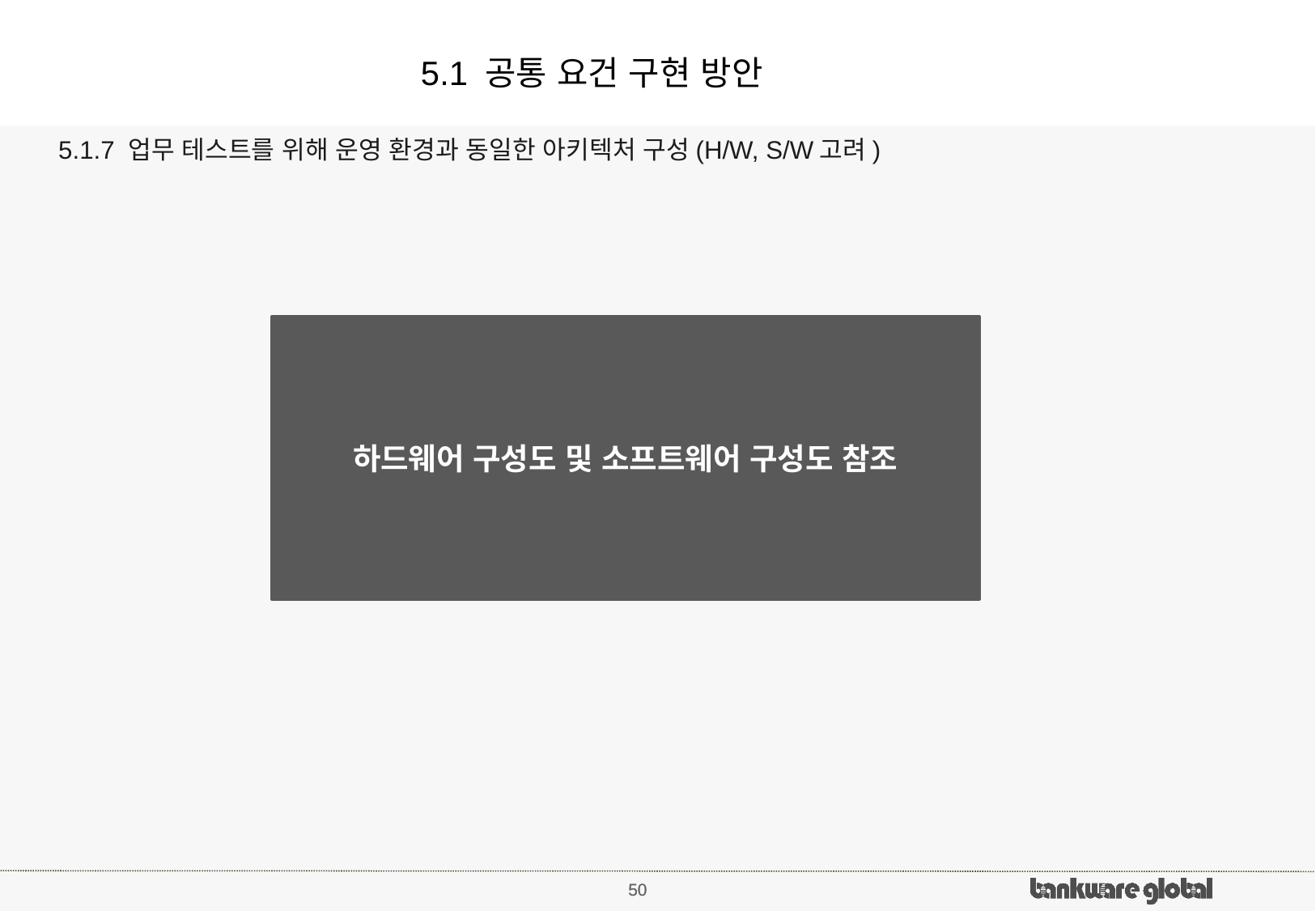

# 5. 요건 구축 방안 > 5.1 공통 요건 구현 방안
5.1.7 업무 테스트를 위해 운영 환경과 동일한 아키텍처 구성(H/W, S/W고려)

하드웨어 구성도 및 소프트웨어 구성도 참조